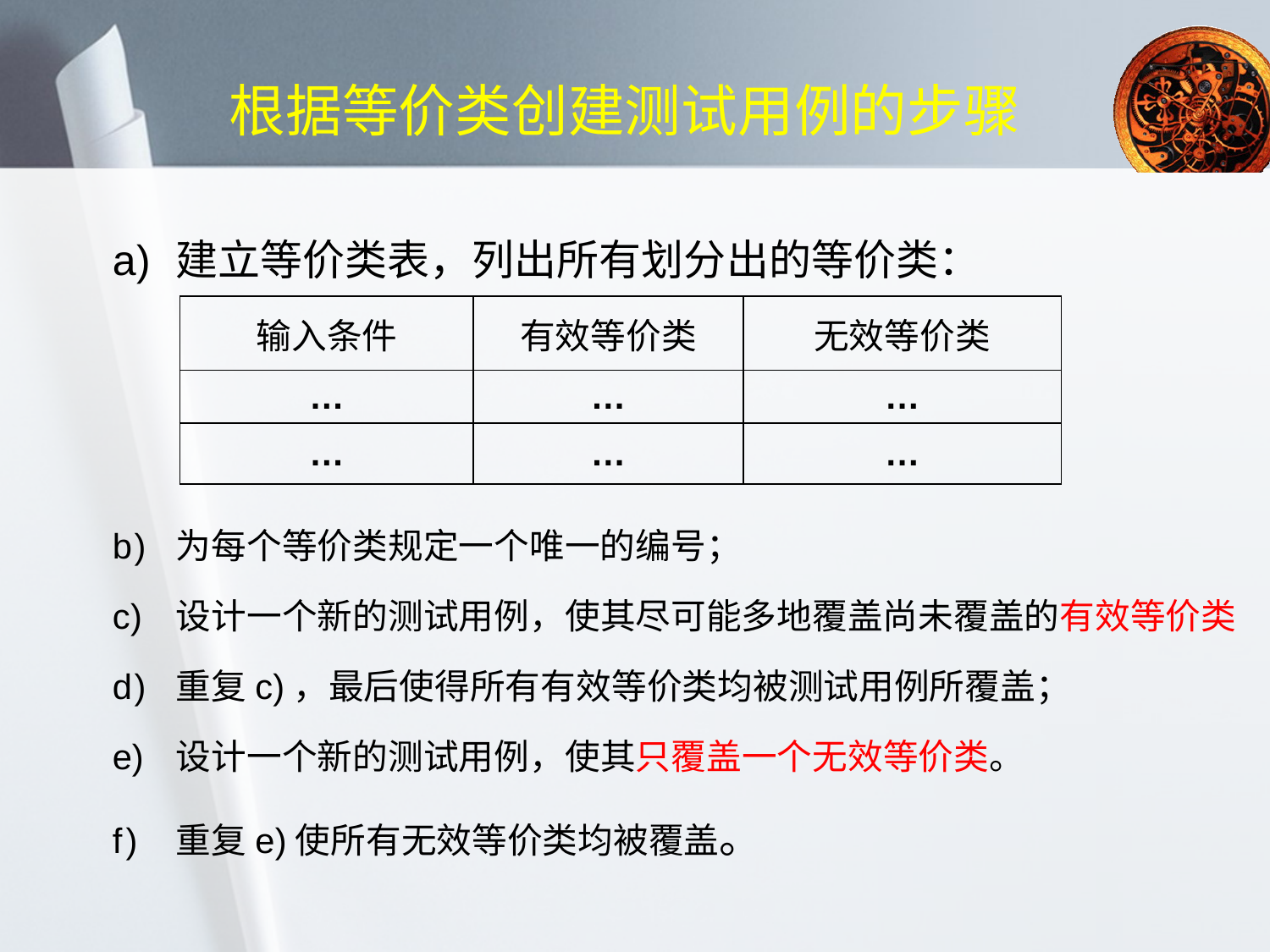

# 根据等价类创建测试用例的步骤
建立等价类表，列出所有划分出的等价类：

为每个等价类规定一个唯一的编号；
设计一个新的测试用例，使其尽可能多地覆盖尚未覆盖的有效等价类
重复c)，最后使得所有有效等价类均被测试用例所覆盖；
设计一个新的测试用例，使其只覆盖一个无效等价类。
重复e)使所有无效等价类均被覆盖。
| 输入条件 | 有效等价类 | 无效等价类 |
| --- | --- | --- |
| … | … | … |
| … | … | … |